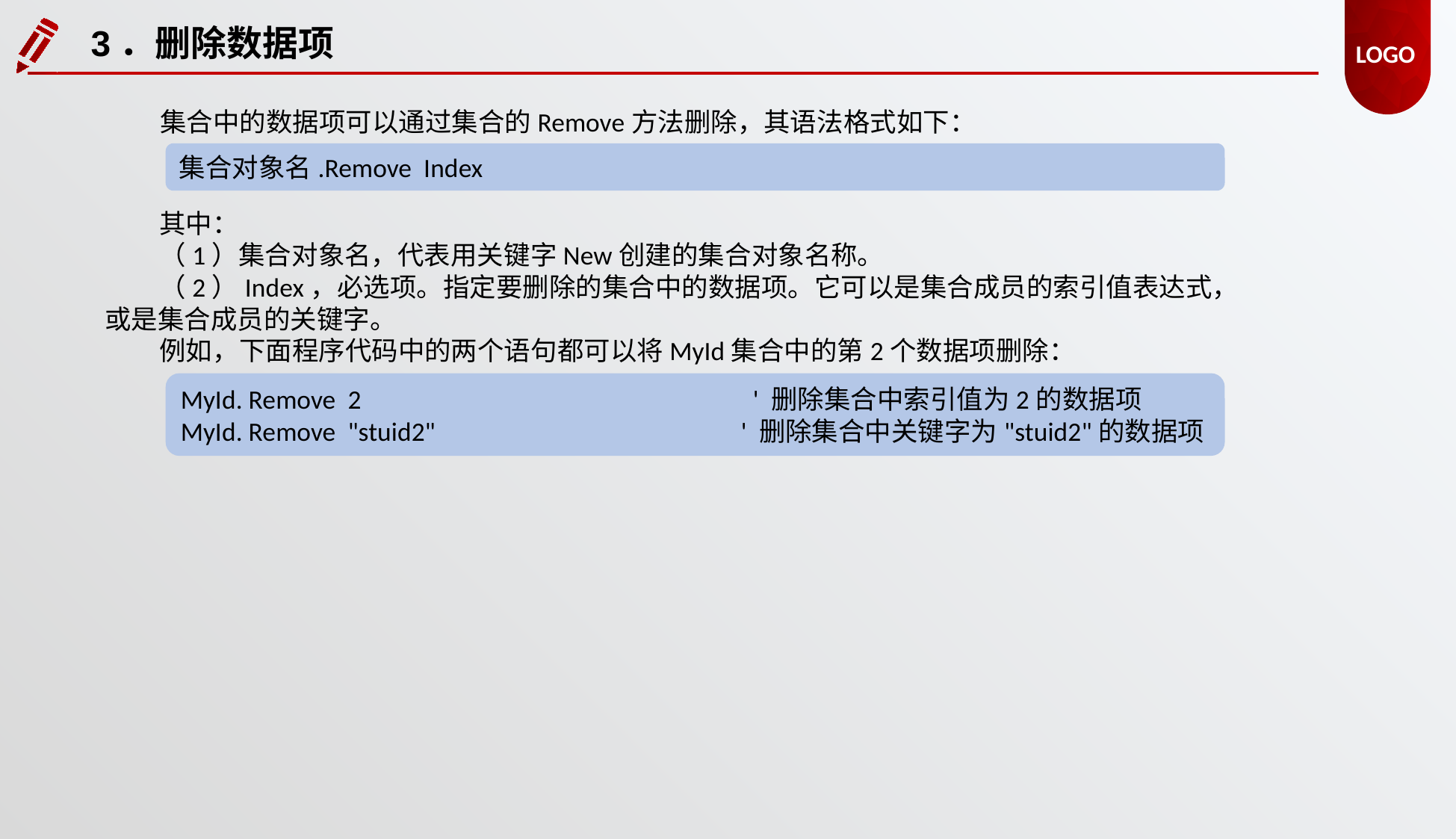

3．删除数据项
集合中的数据项可以通过集合的Remove方法删除，其语法格式如下：
集合对象名.Remove  Index
其中：
（1）集合对象名，代表用关键字New创建的集合对象名称。
（2）Index，必选项。指定要删除的集合中的数据项。它可以是集合成员的索引值表达式，或是集合成员的关键字。
例如，下面程序代码中的两个语句都可以将MyId集合中的第2个数据项删除：
MyId. Remove  2				  ' 删除集合中索引值为2的数据项
MyId. Remove  "stuid2"		  	' 删除集合中关键字为"stuid2"的数据项